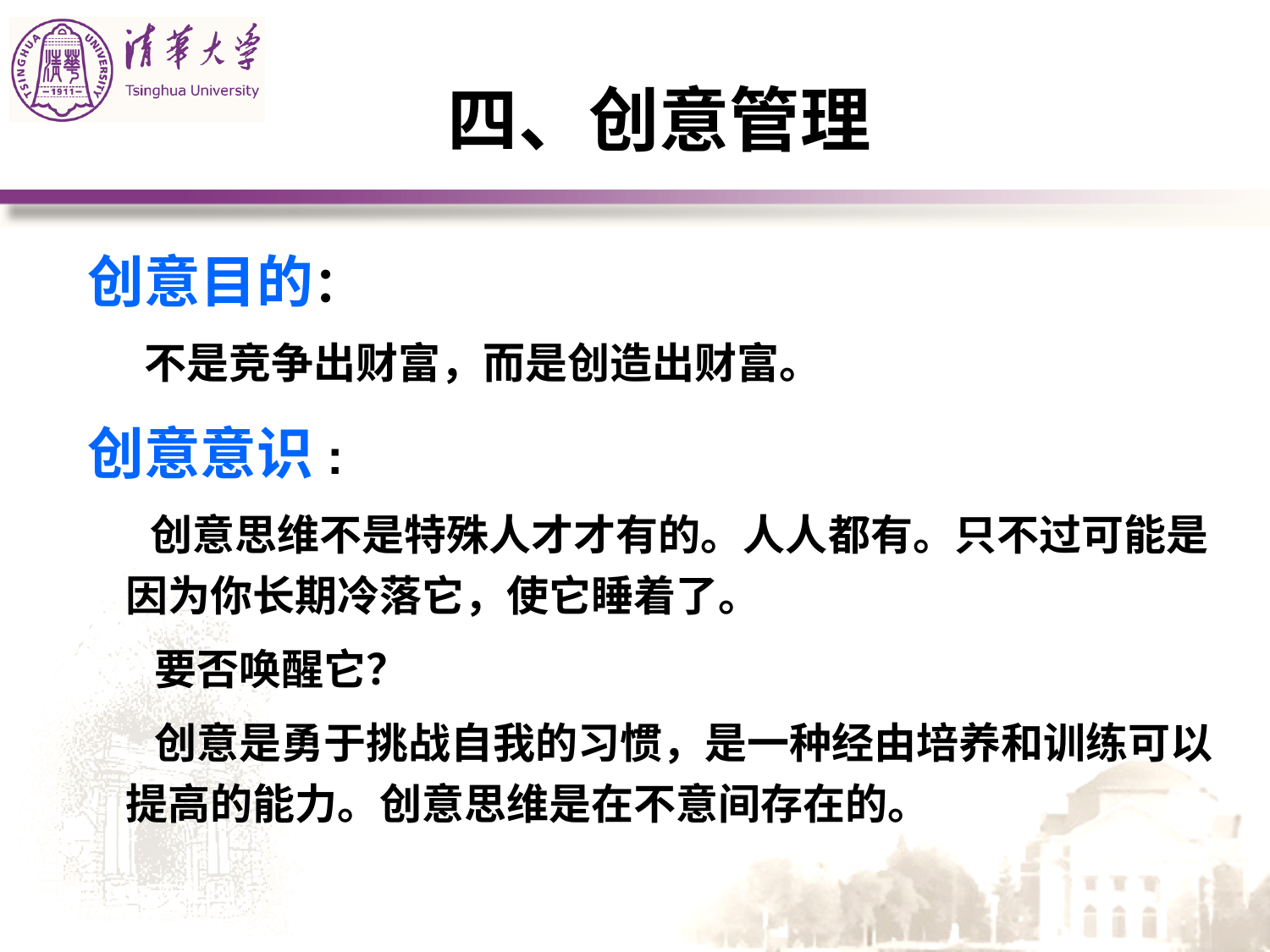

# 四、创意管理
创意目的：
      不是竞争出财富，而是创造出财富。
创意意识:
       创意思维不是特殊人才才有的。人人都有。只不过可能是因为你长期冷落它，使它睡着了。
      要否唤醒它？
      创意是勇于挑战自我的习惯，是一种经由培养和训练可以提高的能力。创意思维是在不意间存在的。